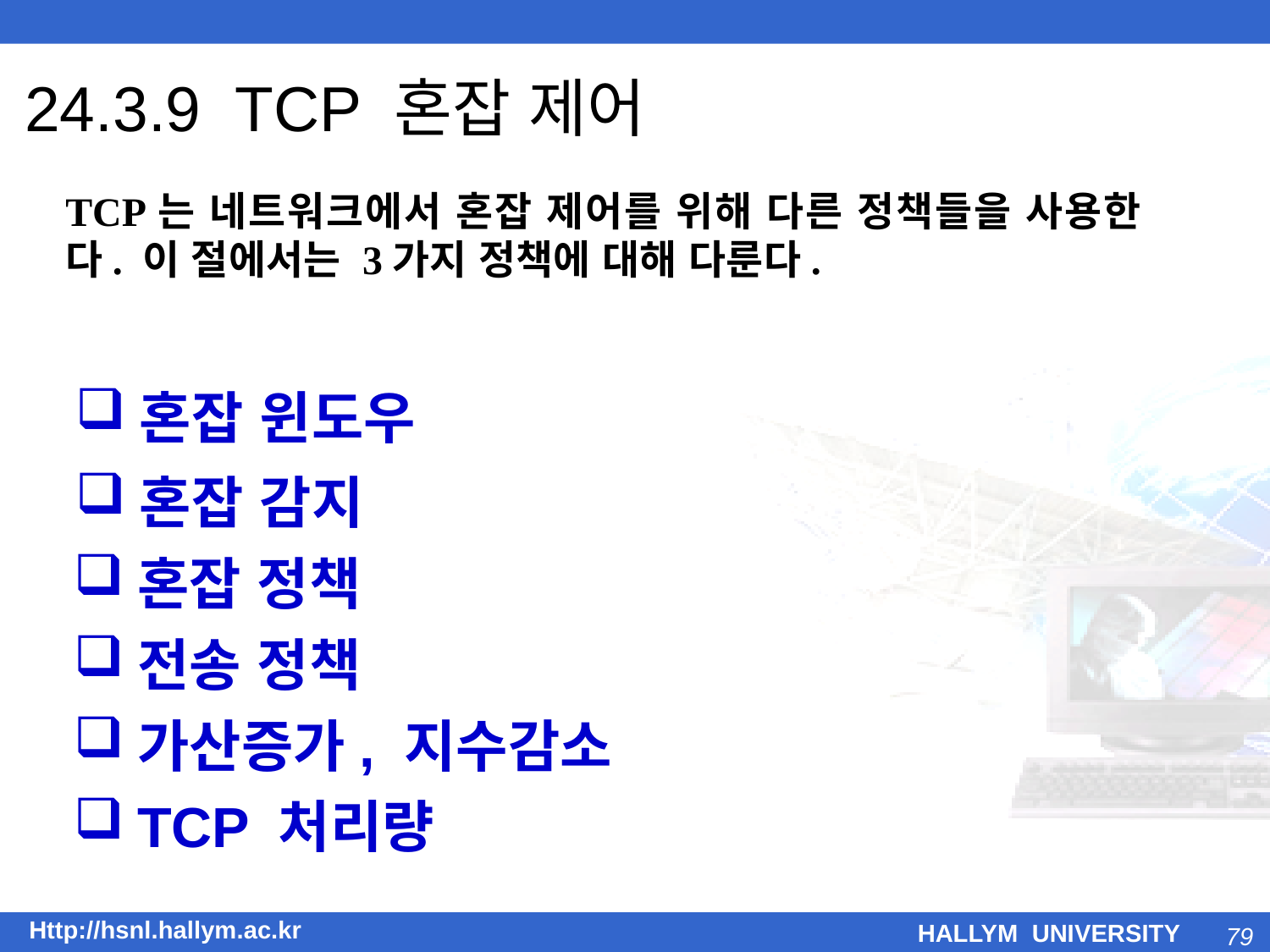

# 24.3.9  TCP 혼잡 제어
TCP는 네트워크에서 혼잡 제어를 위해 다른 정책들을 사용한다. 이 절에서는 3가지 정책에 대해 다룬다.
혼잡 윈도우
혼잡 감지
혼잡 정책
전송 정책
가산증가, 지수감소
TCP 처리량
79